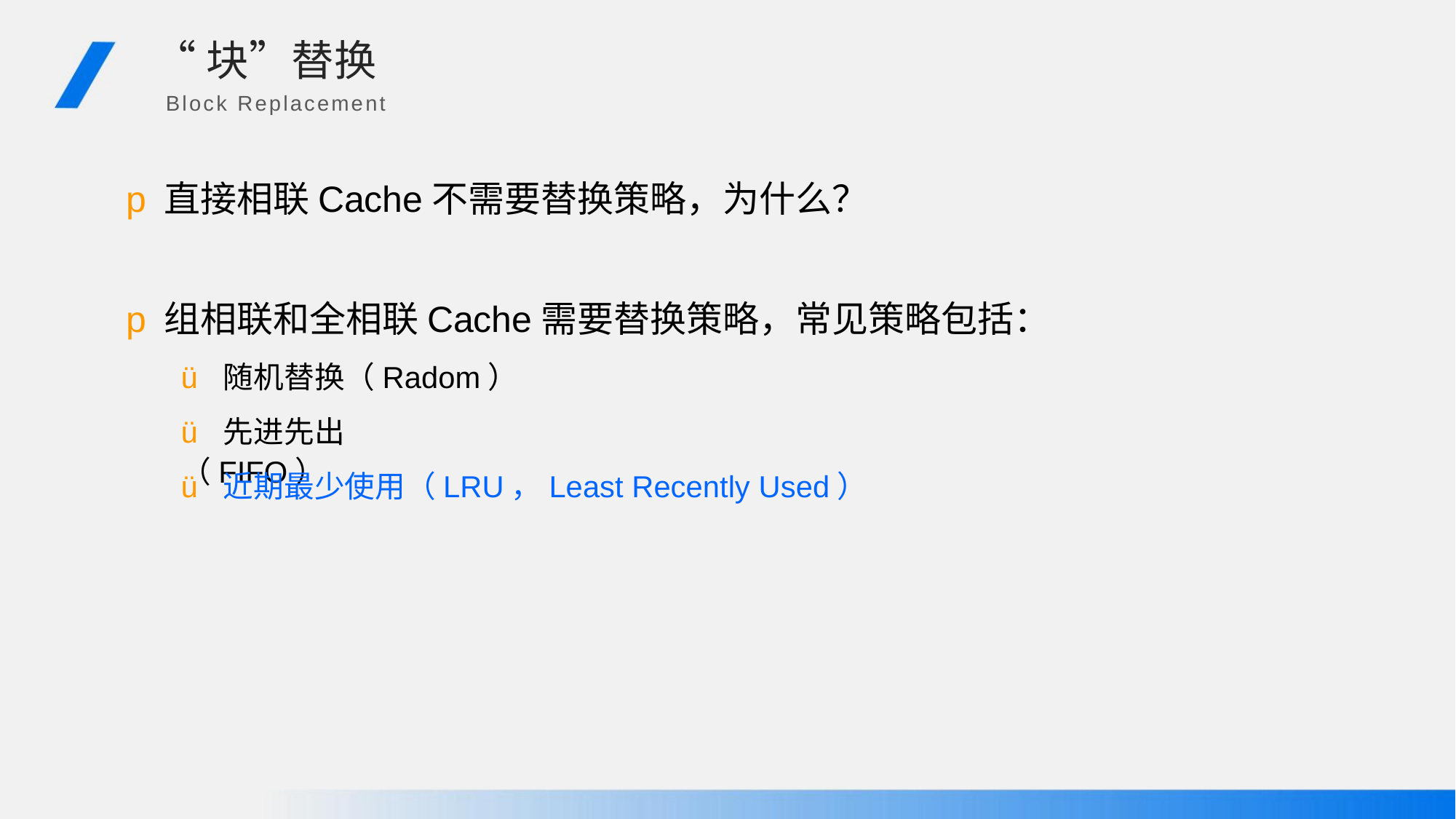

“块”替换
Block Replacement
p直接相联Cache不需要替换策略，为什么？
p组相联和全相联Cache需要替换策略，常见策略包括：
ü 随机替换（Radom）
ü 先进先出（FIFO）
ü 近期最少使用（LRU，Least Recently Used）